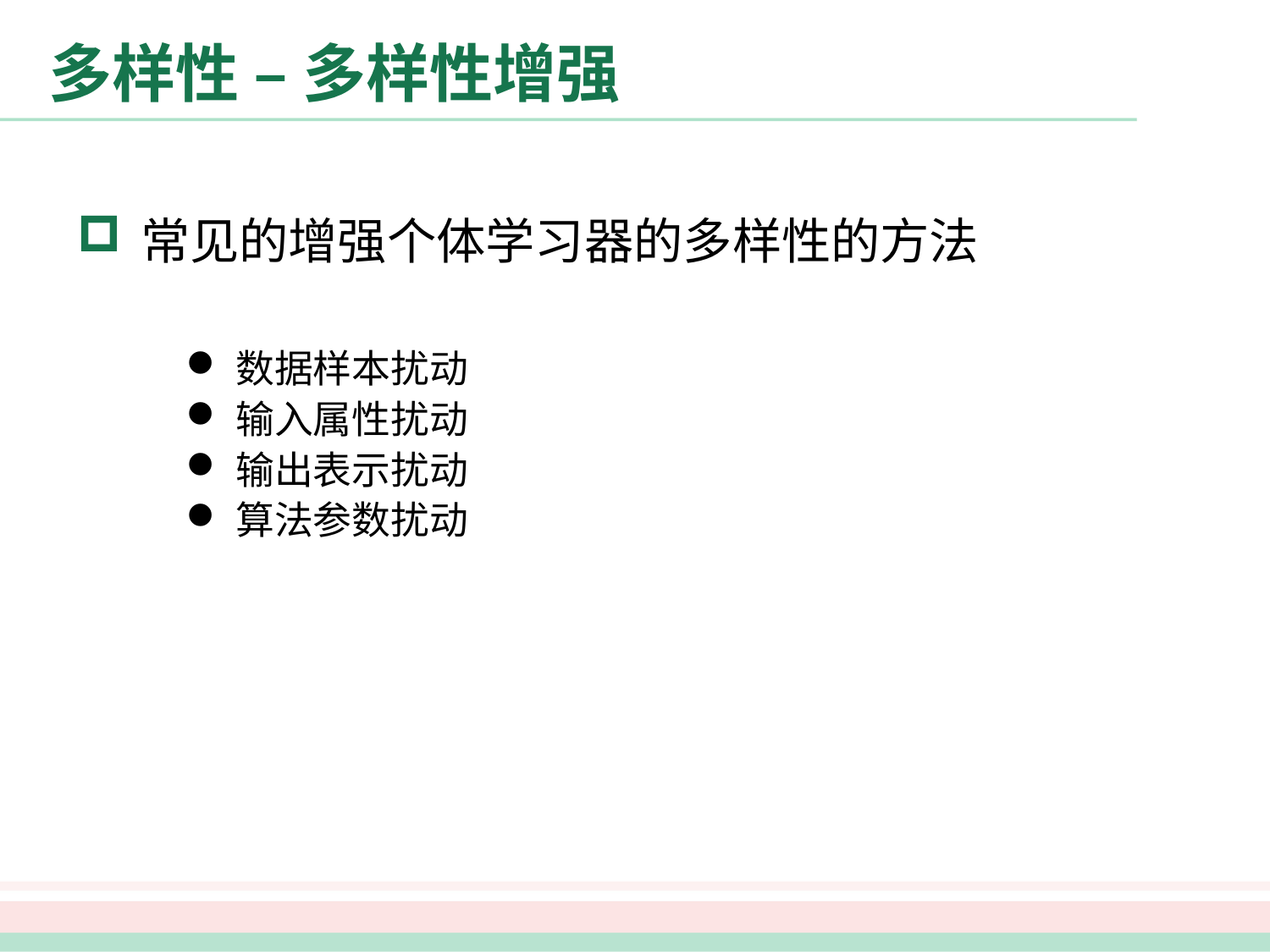

# 多样性 – 多样性增强
常见的增强个体学习器的多样性的方法

数据样本扰动
输入属性扰动
输出表示扰动
算法参数扰动